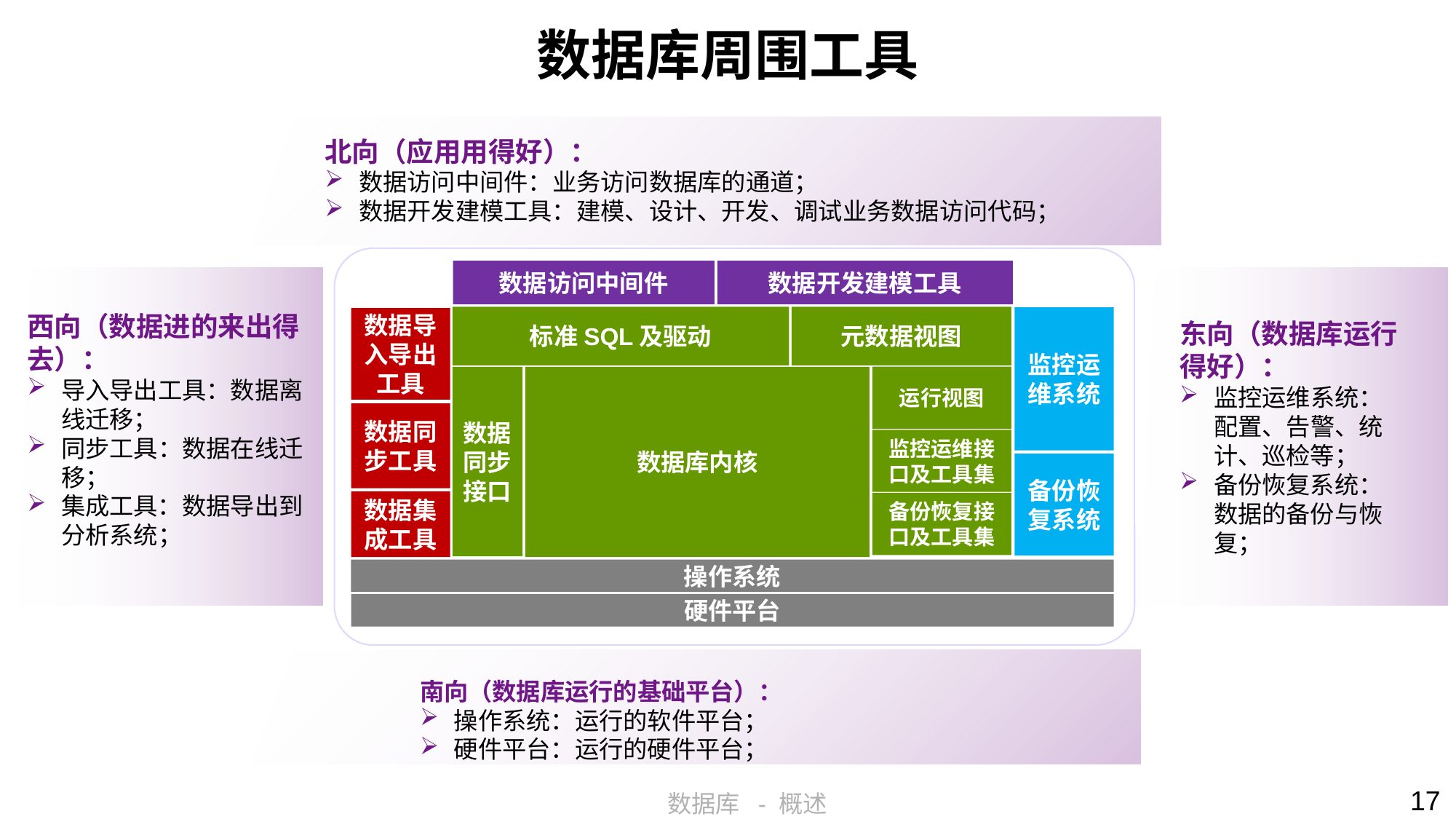

# 数据库周围工具

北向（应用用得好）：
数据访问中间件：业务访问数据库的通道；
数据开发建模工具：建模、设计、开发、调试业务数据访问代码；

数据访问中间件
数据开发建模工具
标准SQL及驱动
元数据视图
监控运维系统
数据导入导出工具
运行视图
数据同步接口
数据库内核
数据同步工具
监控运维接口及工具集
备份恢复系统
数据集成工具
备份恢复接口及工具集
操作系统
硬件平台

西向（数据进的来出得去）：
导入导出工具：数据离线迁移；
同步工具：数据在线迁移；
集成工具：数据导出到分析系统；
东向（数据库运行得好）：
监控运维系统：配置、告警、统计、巡检等；
备份恢复系统：数据的备份与恢复；

南向（数据库运行的基础平台）：
操作系统：运行的软件平台；
硬件平台：运行的硬件平台；
17
数据库 - 概述